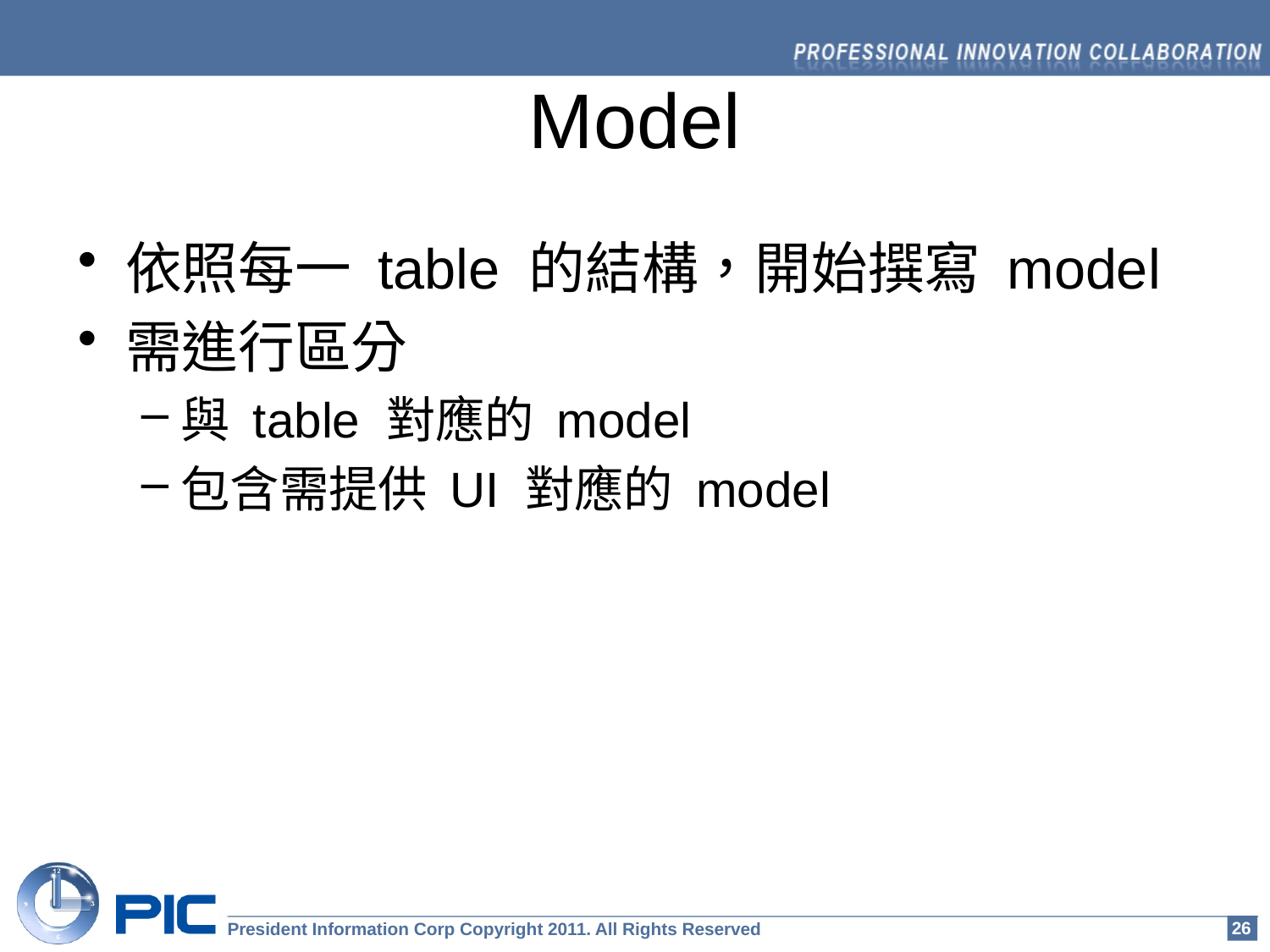

# Model
依照每一 table 的結構，開始撰寫 model
需進行區分
與 table 對應的 model
包含需提供 UI 對應的 model